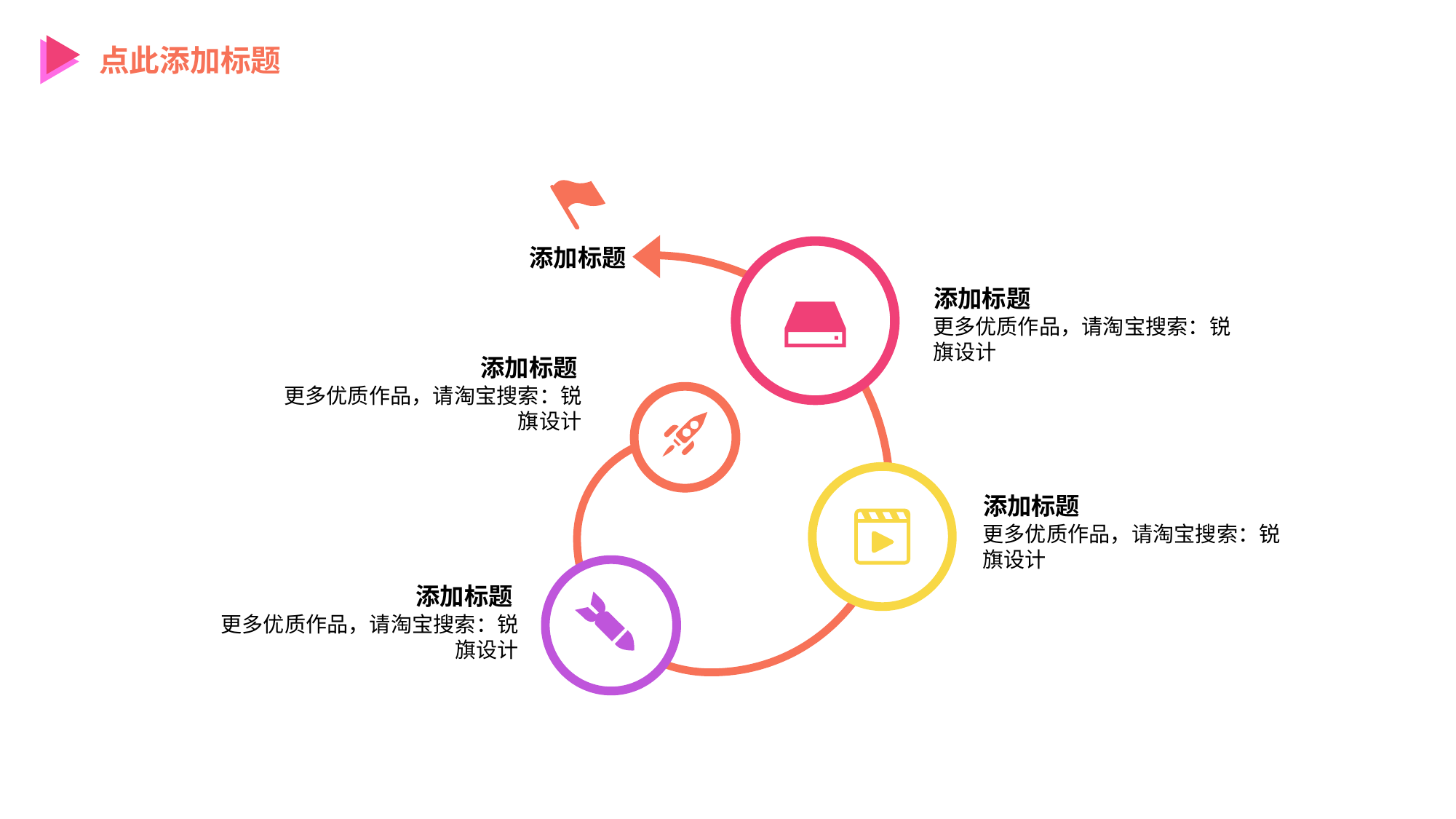

点此添加标题

添加标题
添加标题
更多优质作品，请淘宝搜索：锐旗设计

添加标题
更多优质作品，请淘宝搜索：锐旗设计

添加标题
更多优质作品，请淘宝搜索：锐旗设计

添加标题
更多优质作品，请淘宝搜索：锐旗设计